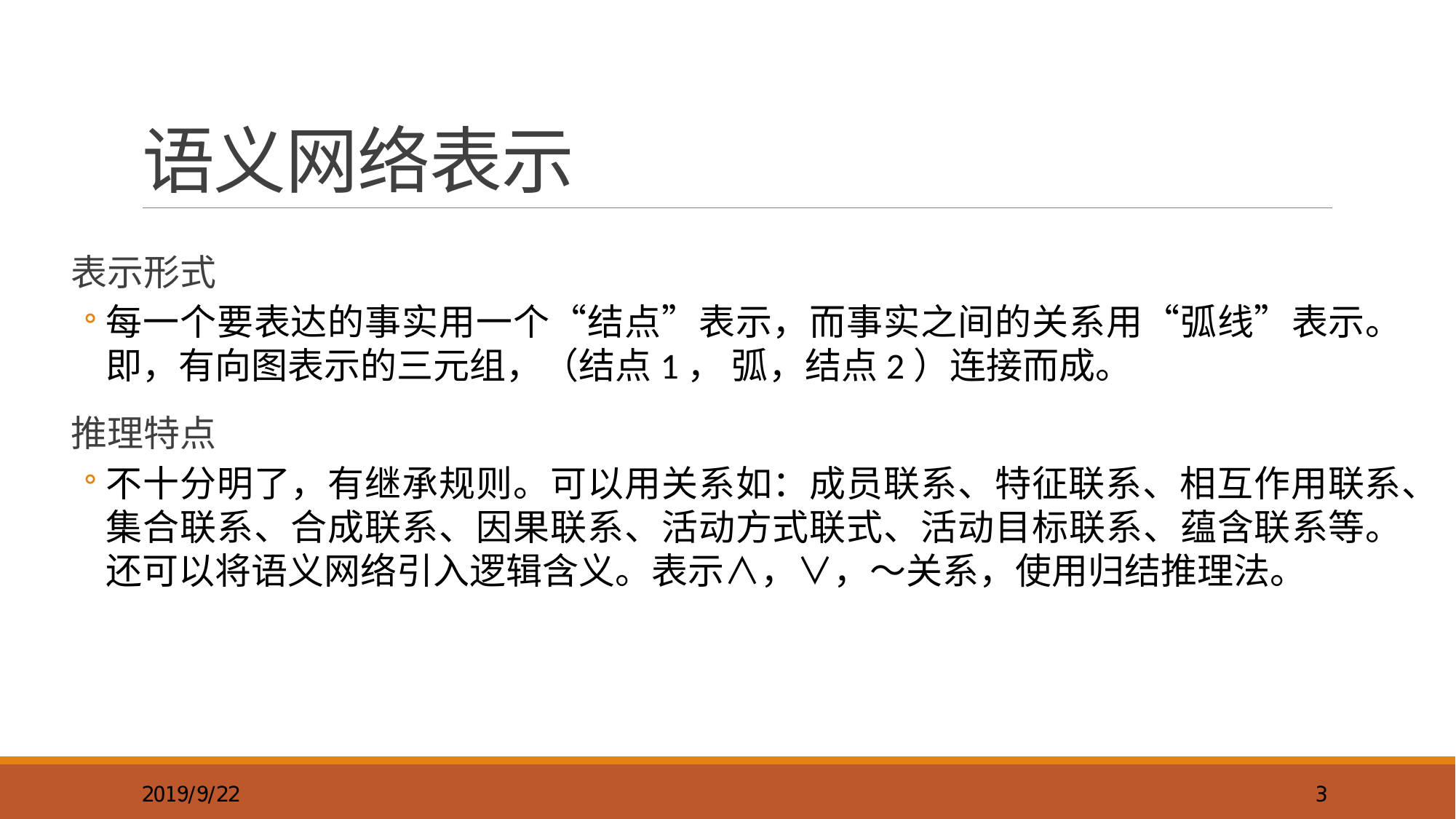

3
# 语义网络表示
表示形式
每一个要表达的事实用一个“结点”表示，而事实之间的关系用“弧线”表示。即，有向图表示的三元组，（结点1， 弧，结点2）连接而成。
推理特点
不十分明了，有继承规则。可以用关系如：成员联系、特征联系、相互作用联系、集合联系、合成联系、因果联系、活动方式联式、活动目标联系、蕴含联系等。还可以将语义网络引入逻辑含义。表示∧，∨，～关系，使用归结推理法。
2019/9/22